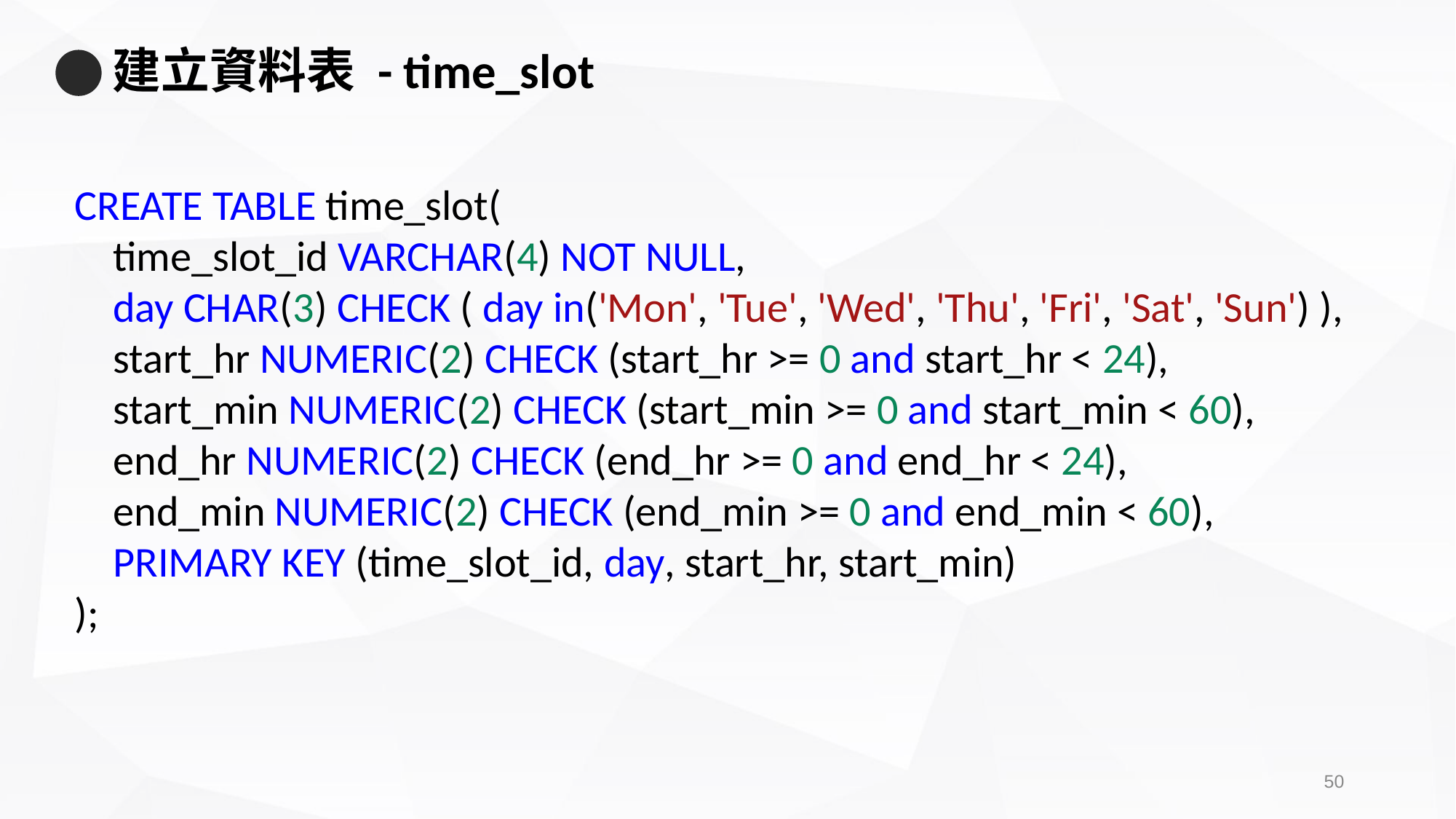

# 建立資料表 - time_slot
CREATE TABLE time_slot(
    time_slot_id VARCHAR(4) NOT NULL,
    day CHAR(3) CHECK ( day in('Mon', 'Tue', 'Wed', 'Thu', 'Fri', 'Sat', 'Sun') ),
    start_hr NUMERIC(2) CHECK (start_hr >= 0 and start_hr < 24),
    start_min NUMERIC(2) CHECK (start_min >= 0 and start_min < 60),
    end_hr NUMERIC(2) CHECK (end_hr >= 0 and end_hr < 24),
    end_min NUMERIC(2) CHECK (end_min >= 0 and end_min < 60),
    PRIMARY KEY (time_slot_id, day, start_hr, start_min)
);
50